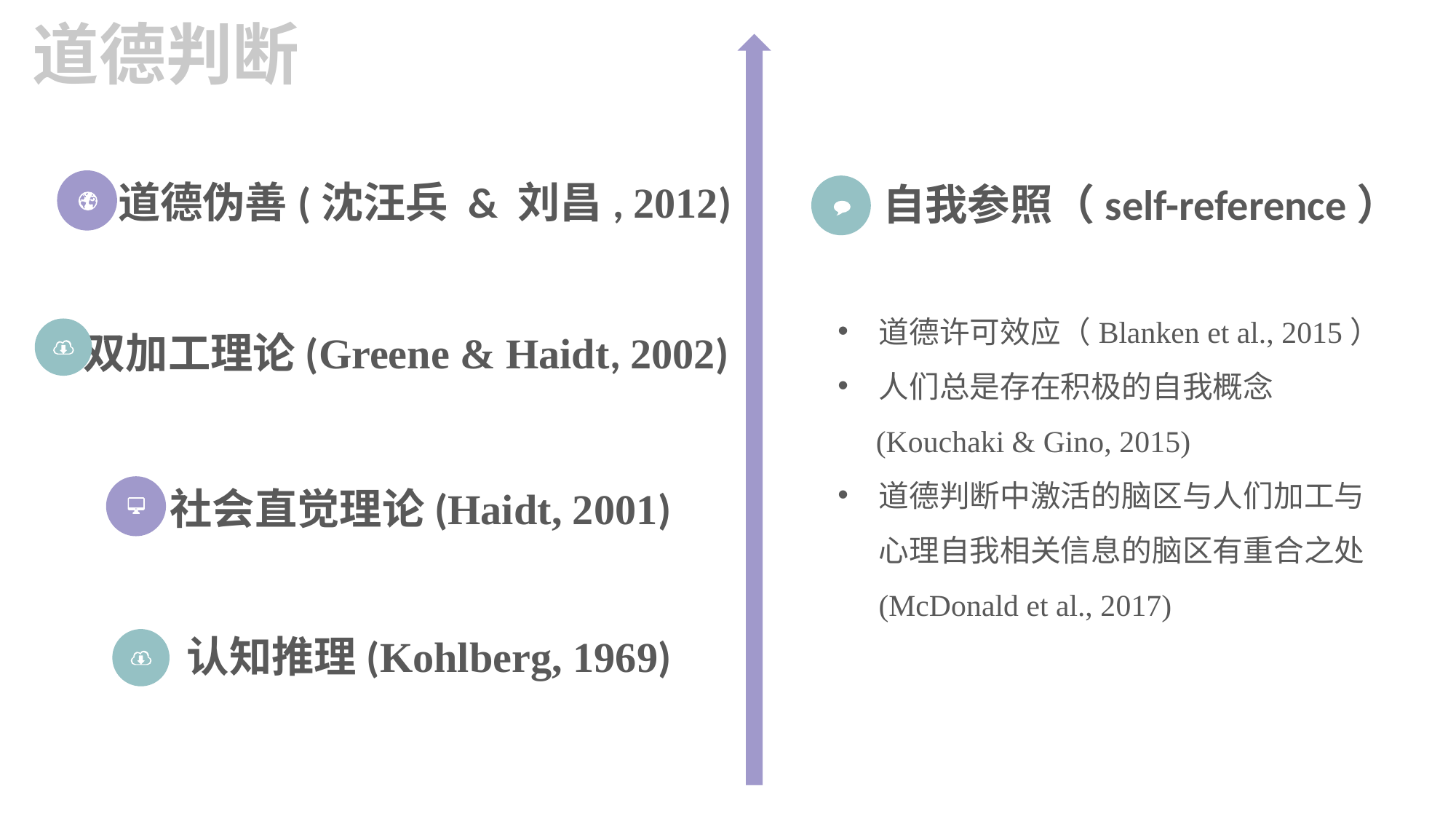

道德判断

道德伪善(沈汪兵 & 刘昌, 2012)
自我参照（self-reference）

道德许可效应（Blanken et al., 2015）
人们总是存在积极的自我概念
     (Kouchaki & Gino, 2015)
道德判断中激活的脑区与人们加工与心理自我相关信息的脑区有重合之处 (McDonald et al., 2017)

双加工理论(Greene & Haidt, 2002)

社会直觉理论(Haidt, 2001)
认知推理(Kohlberg, 1969)